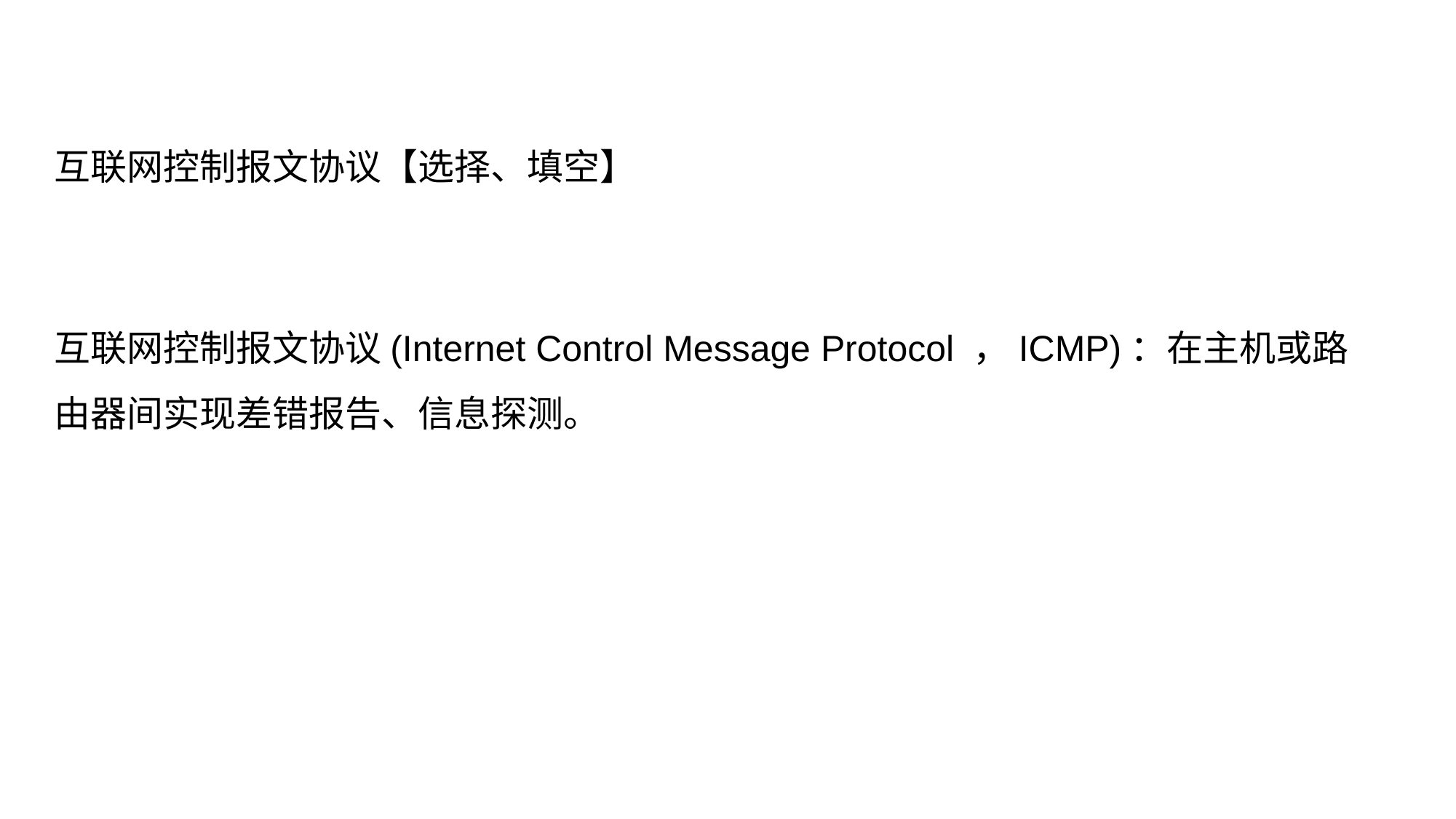

互联网控制报文协议【选择、填空】
互联网控制报文协议(Internet Control Message Protocol ，ICMP)：在主机或路由器间实现差错报告、信息探测。